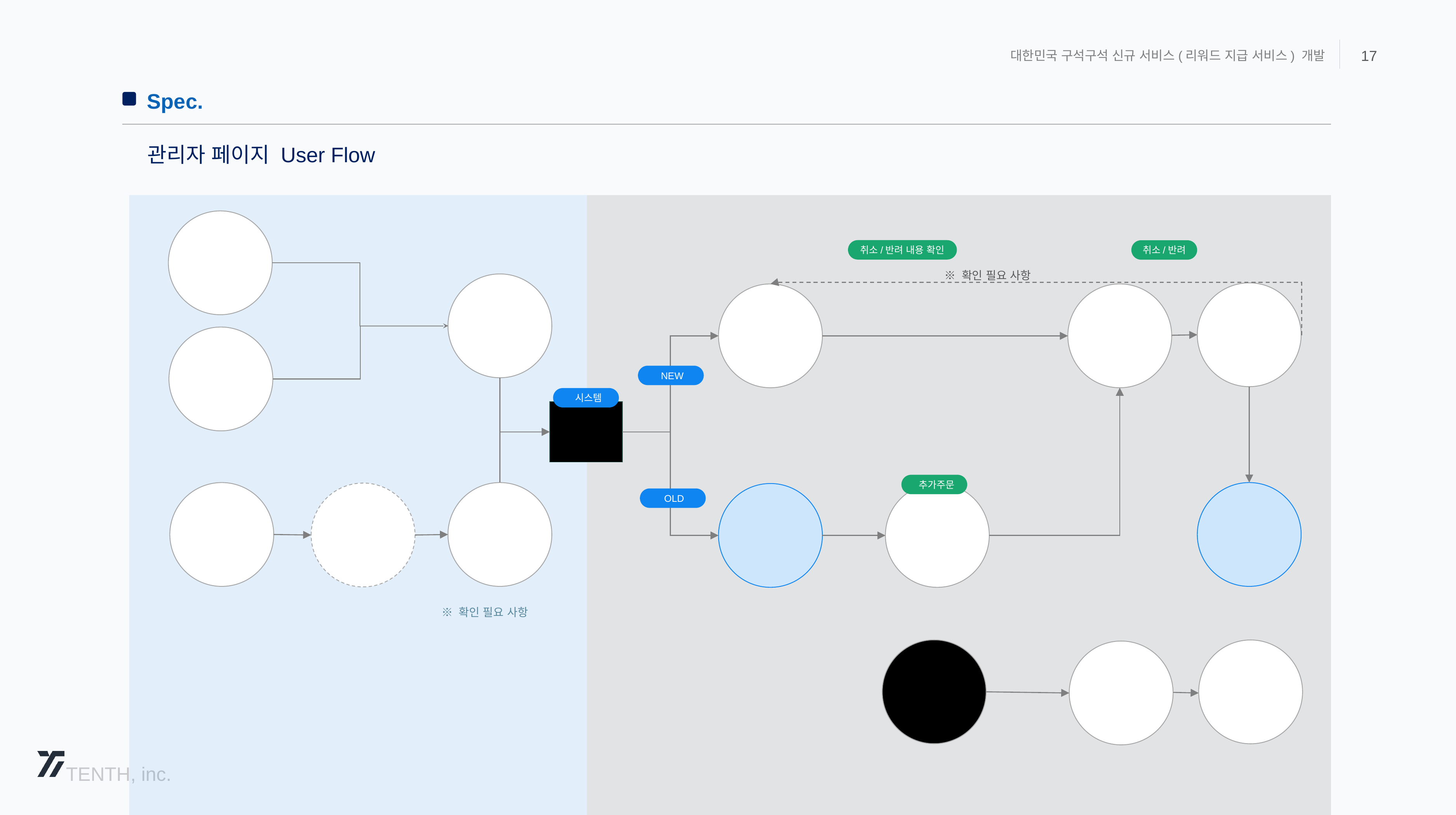

대한민국 구석구석 신규 서비스(리워드 지급 서비스) 개발
17

Spec.

관리자 페이지 User Flow

취소/반려 내용 확인
취소/반려
※ 확인 필요 사항

 NEW
 시스템

 추가주문

 OLD
※ 확인 필요 사항